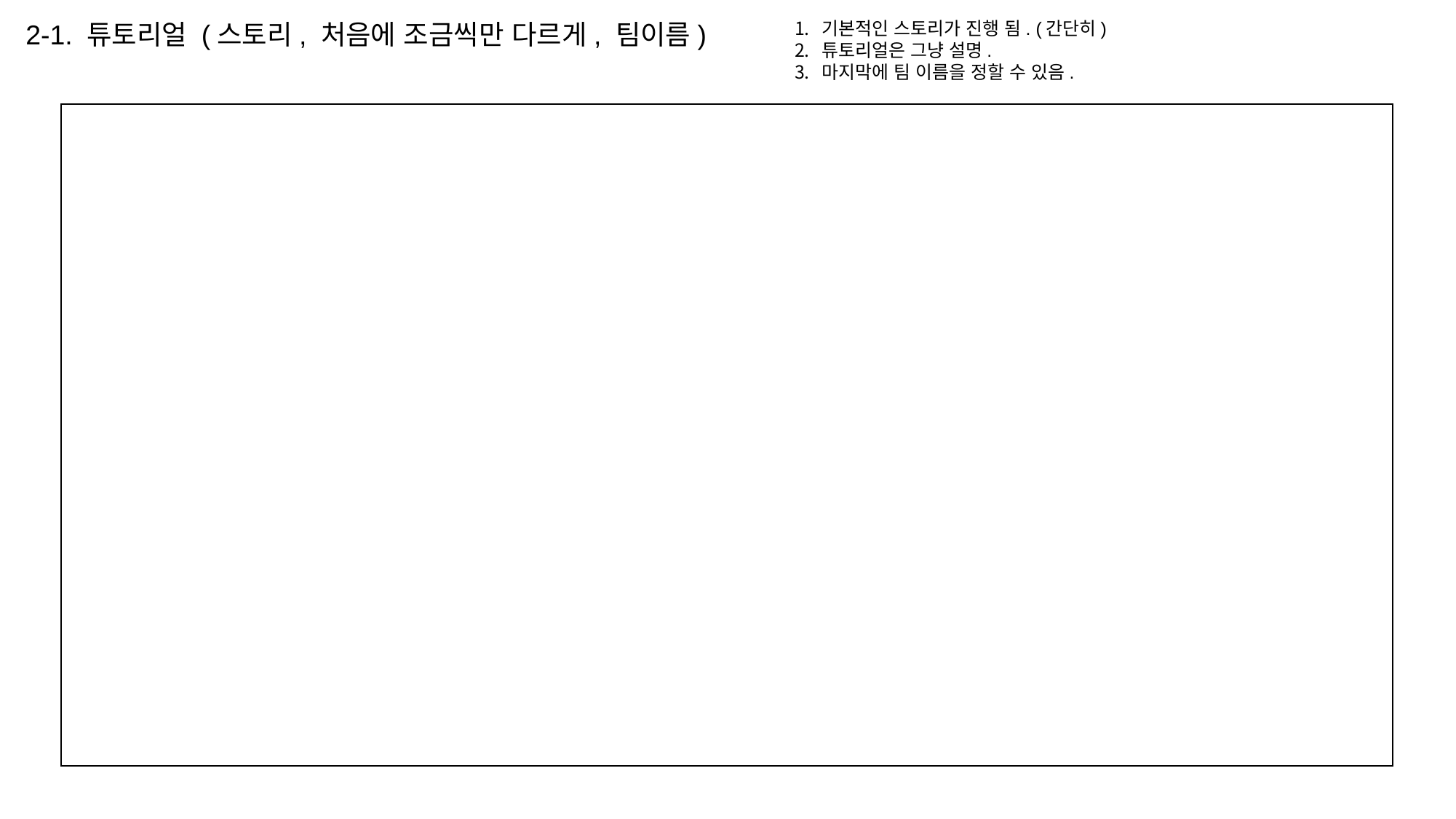

2-1. 튜토리얼 (스토리, 처음에 조금씩만 다르게, 팀이름)
기본적인 스토리가 진행 됨. (간단히)
튜토리얼은 그냥 설명.
마지막에 팀 이름을 정할 수 있음.